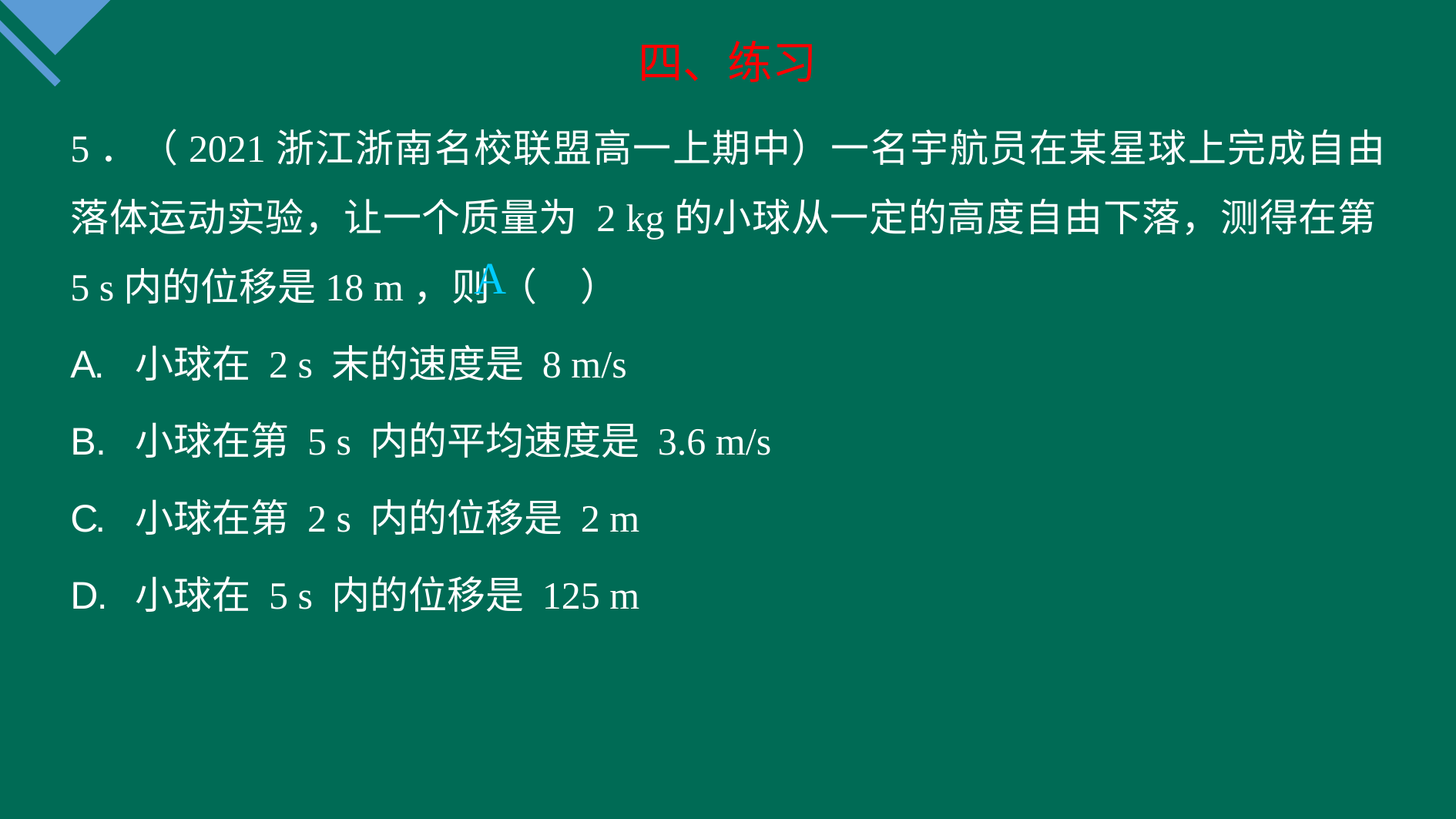

四、练习
5．（2021浙江浙南名校联盟高一上期中）一名宇航员在某星球上完成自由落体运动实验，让一个质量为 2 kg的小球从一定的高度自由下落，测得在第5 s内的位移是18 m，则 （     ）
小球在 2 s 末的速度是 8 m/s
小球在第 5 s 内的平均速度是 3.6 m/s
小球在第 2 s 内的位移是 2 m
小球在 5 s 内的位移是 125 m
A